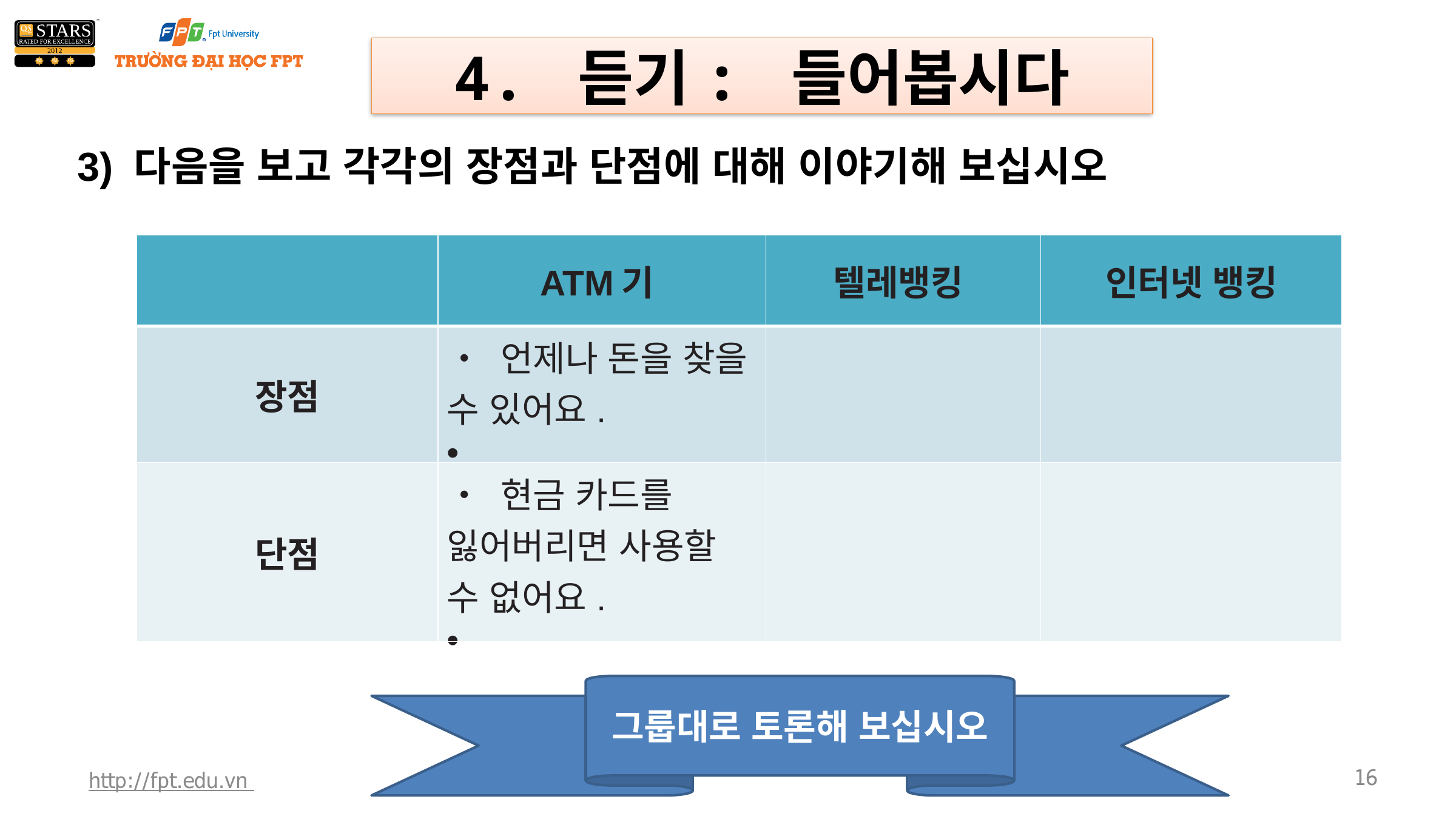

4. 듣기: 들어봅시다
3) 다음을 보고 각각의 장점과 단점에 대해 이야기해 보십시오
|  | ATM기 | 텔레뱅킹 | 인터넷 뱅킹 |
| --- | --- | --- | --- |
| 장점 | • 언제나 돈을 찾을 수 있어요. • |  |  |
| 단점 | • 현금 카드를 잃어버리면 사용할 수 없어요. • |  |  |
그룹대로 토론해 보십시오
http://fpt.edu.vn
16